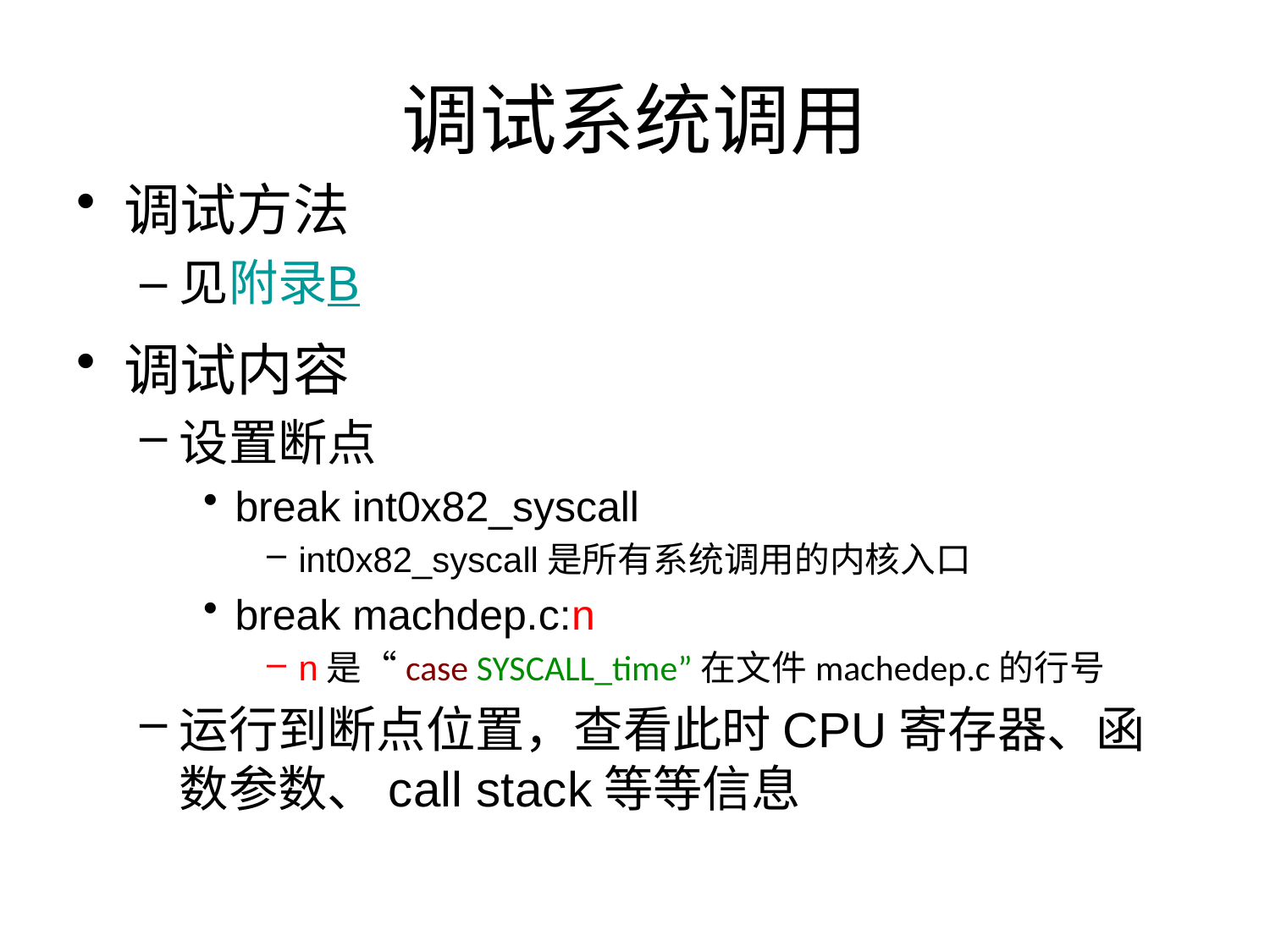

# 调试系统调用
调试方法
见附录B
调试内容
设置断点
break int0x82_syscall
int0x82_syscall是所有系统调用的内核入口
break machdep.c:n
n是“case SYSCALL_time”在文件machedep.c的行号
运行到断点位置，查看此时CPU寄存器、函数参数、call stack等等信息